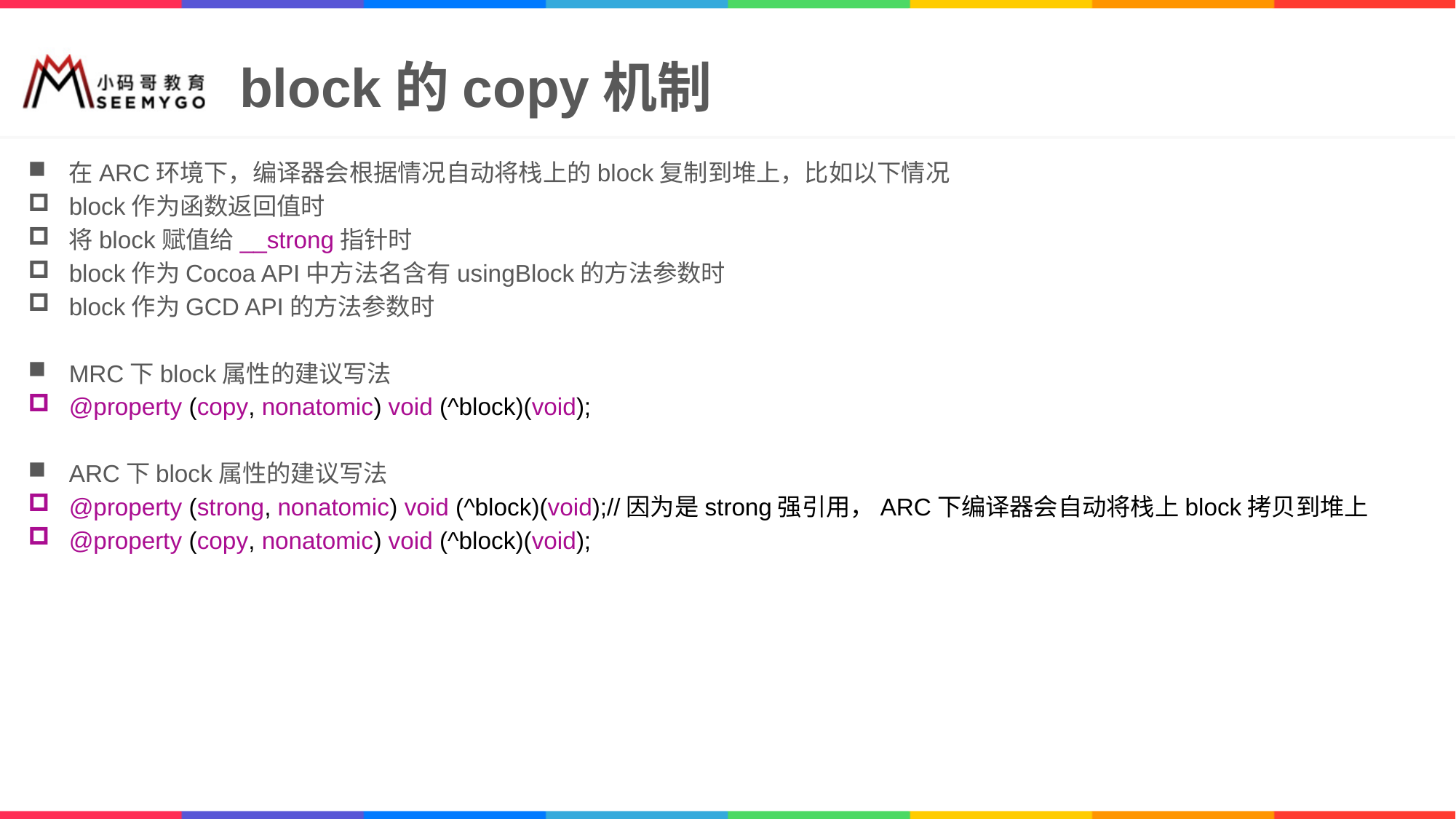

# block的copy机制
在ARC环境下，编译器会根据情况自动将栈上的block复制到堆上，比如以下情况
block作为函数返回值时
将block赋值给__strong指针时
block作为Cocoa API中方法名含有usingBlock的方法参数时
block作为GCD API的方法参数时

MRC下block属性的建议写法
@property (copy, nonatomic) void (^block)(void);

ARC下block属性的建议写法
@property (strong, nonatomic) void (^block)(void);//因为是strong强引用，ARC下编译器会自动将栈上block拷贝到堆上
@property (copy, nonatomic) void (^block)(void);